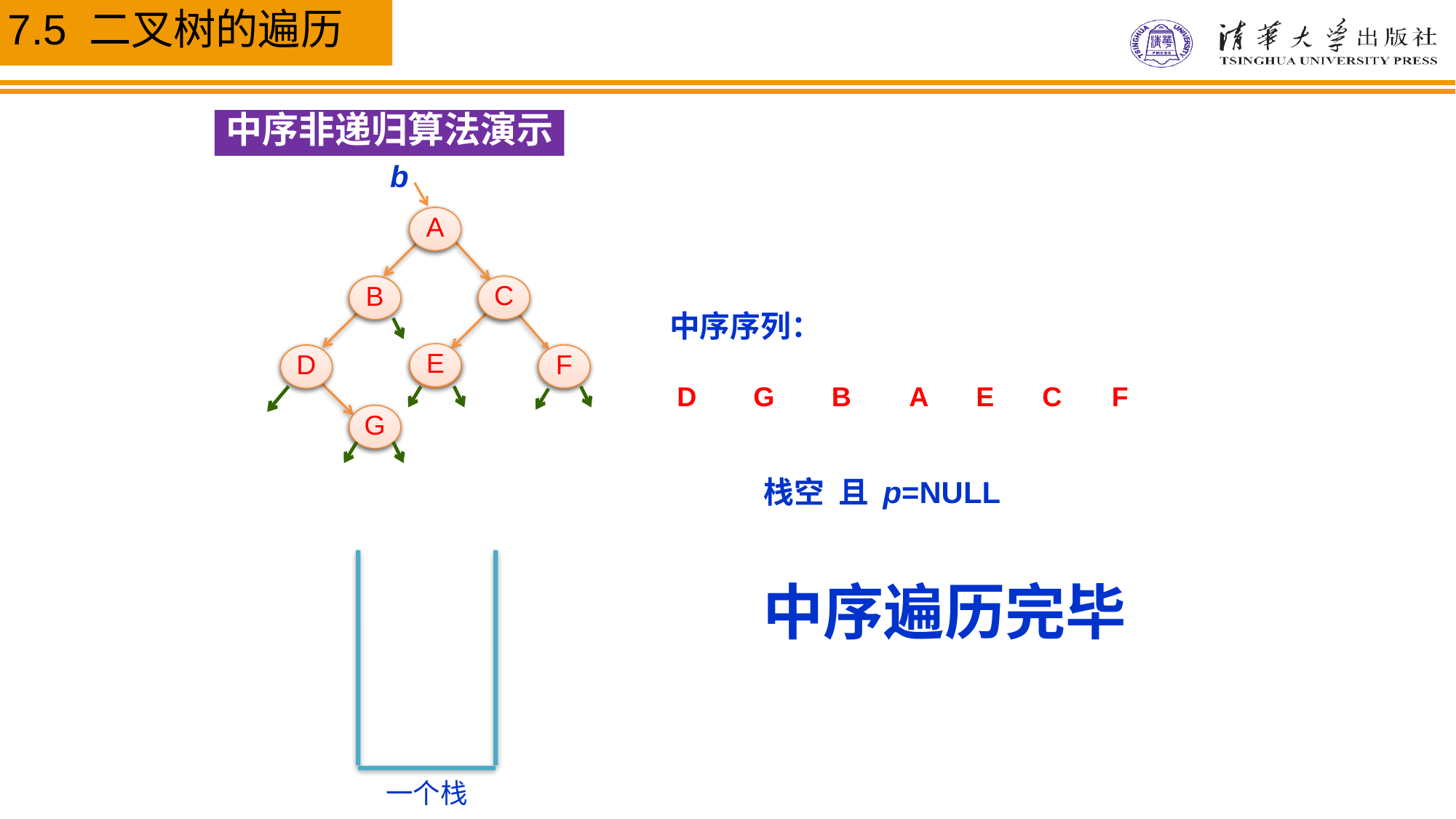

中序非递归算法演示
b
A
A

B
C
C
B
中序序列：

E
D
E
F
F
D

D
G
B
A
E
C
F
G
G
栈空  且 p=NULL

中序遍历完毕

一个栈